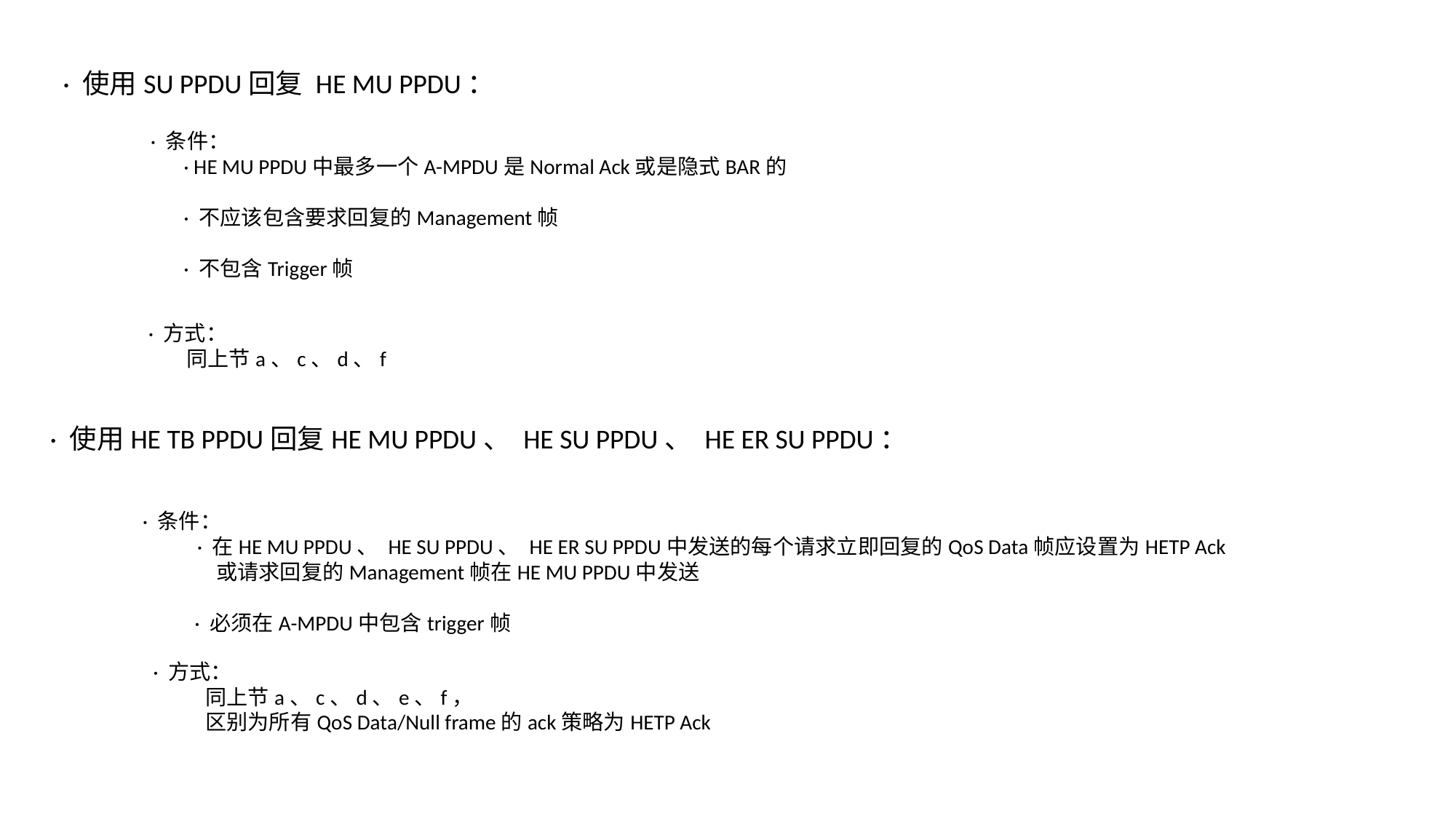

· 使用SU PPDU回复 HE MU PPDU：
· 条件：
       · HE MU PPDU中最多一个A-MPDU是Normal Ack或是隐式BAR的

       · 不应该包含要求回复的Management帧

       · 不包含Trigger帧
· 方式：
       同上节a、c、d、f
· 使用HE TB PPDU回复HE MU PPDU、 HE SU PPDU、 HE ER SU PPDU：
· 条件：
· 在HE MU PPDU、 HE SU PPDU、 HE ER SU PPDU中发送的每个请求立即回复的QoS Data帧应设置为HETP Ack
   或请求回复的Management帧在HE MU PPDU中发送

           · 必须在A-MPDU中包含trigger帧
· 方式：
          同上节a、c、d、e、f，
          区别为所有QoS Data/Null frame的ack策略为HETP Ack